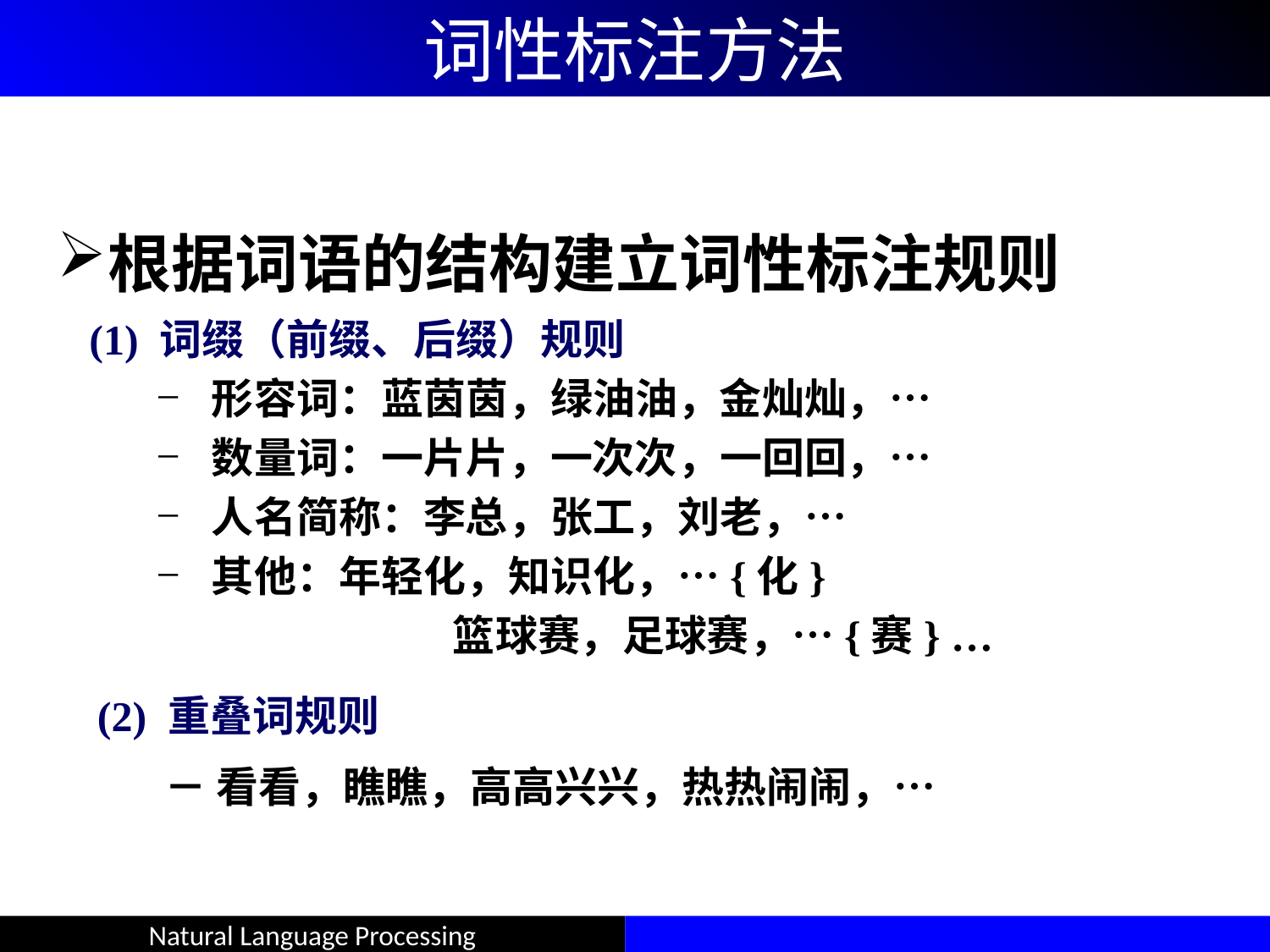

# 词性标注方法
根据词语的结构建立词性标注规则
   (1) 词缀（前缀、后缀）规则
  形容词：蓝茵茵，绿油油，金灿灿，…
  数量词：一片片，一次次，一回回，…
  人名简称：李总，张工，刘老，…
  其他：年轻化，知识化，…{化}
		              篮球赛，足球赛，…{赛} …
(2) 重叠词规则
      － 看看，瞧瞧，高高兴兴，热热闹闹，…